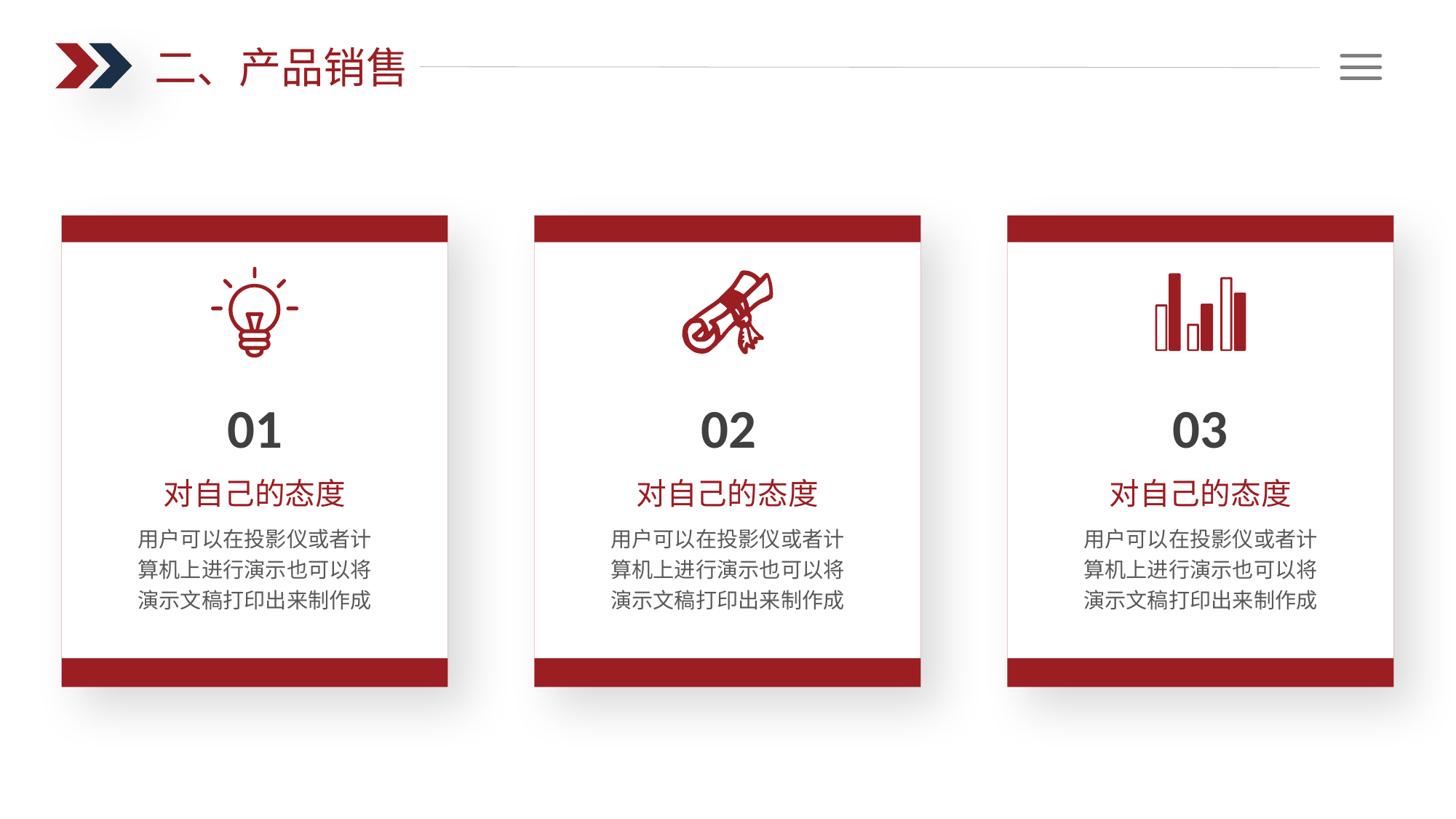

二、产品销售

01
对自己的态度
用户可以在投影仪或者计算机上进行演示也可以将演示文稿打印出来制作成

02
对自己的态度
用户可以在投影仪或者计算机上进行演示也可以将演示文稿打印出来制作成

03
对自己的态度
用户可以在投影仪或者计算机上进行演示也可以将演示文稿打印出来制作成